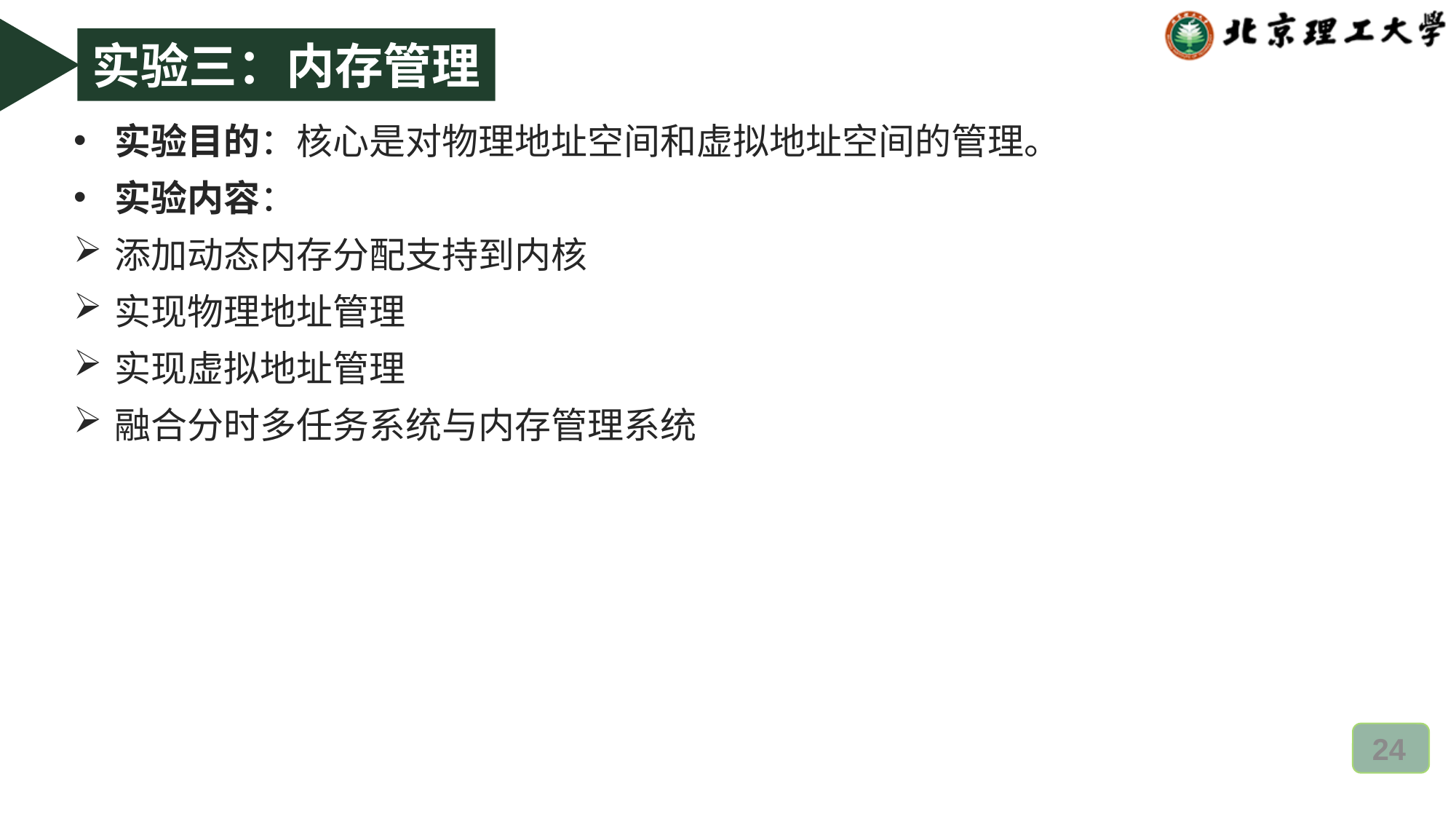

实验三：内存管理
实验目的：核心是对物理地址空间和虚拟地址空间的管理。
实验内容：
添加动态内存分配支持到内核
实现物理地址管理
实现虚拟地址管理
融合分时多任务系统与内存管理系统

24